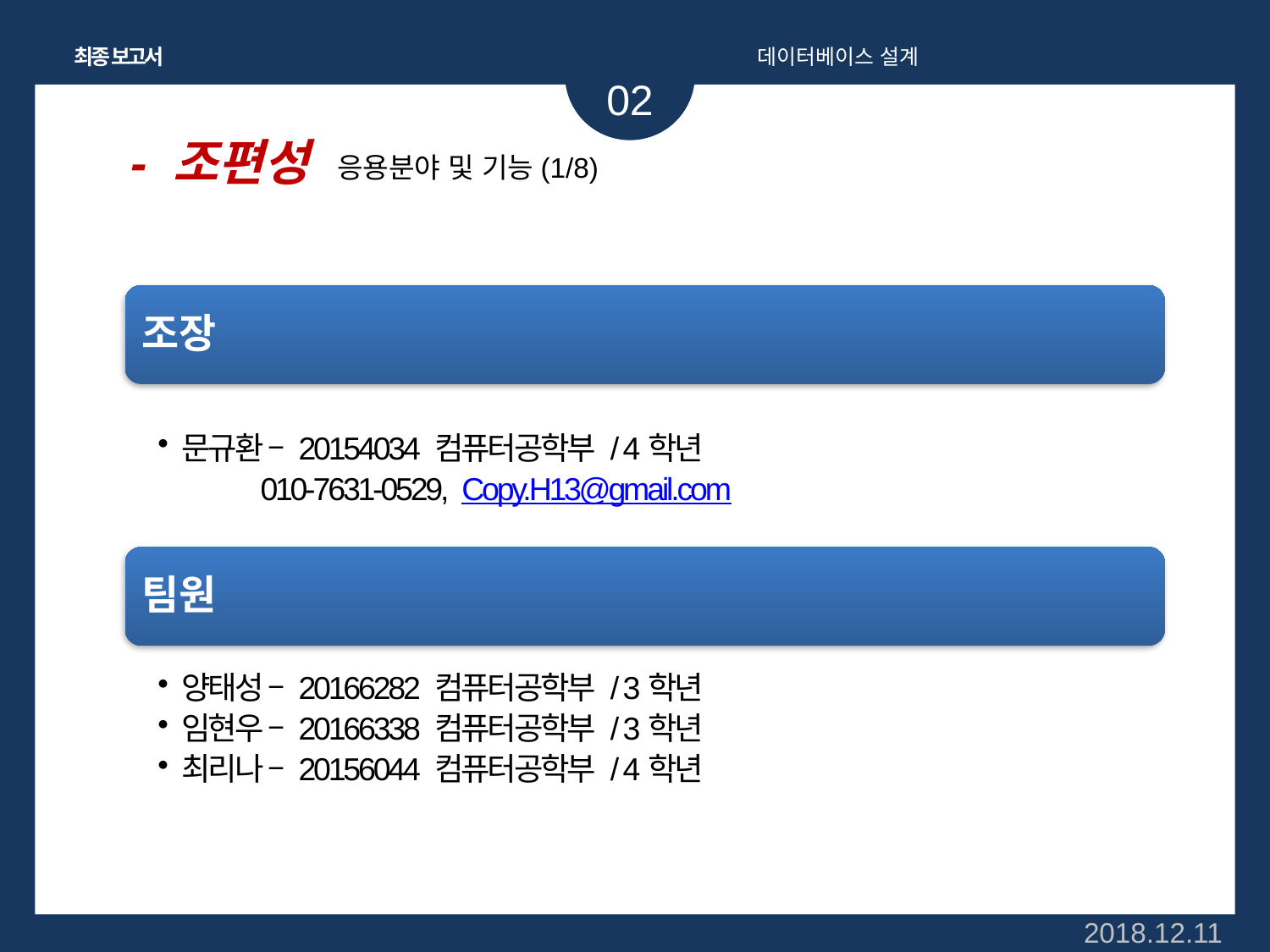

최종 보고서
데이터베이스 설계
02

- 조편성
응용분야 및 기능(1/8)

조장

문규환 – 20154034 컴퓨터공학부 / 4학년
                010-7631-0529,  Copy.H13@gmail.com

양태성 – 20166282 컴퓨터공학부 / 3학년
임현우 – 20166338 컴퓨터공학부 / 3학년
최리나 – 20156044 컴퓨터공학부 / 4학년
팀원
2018.12.11